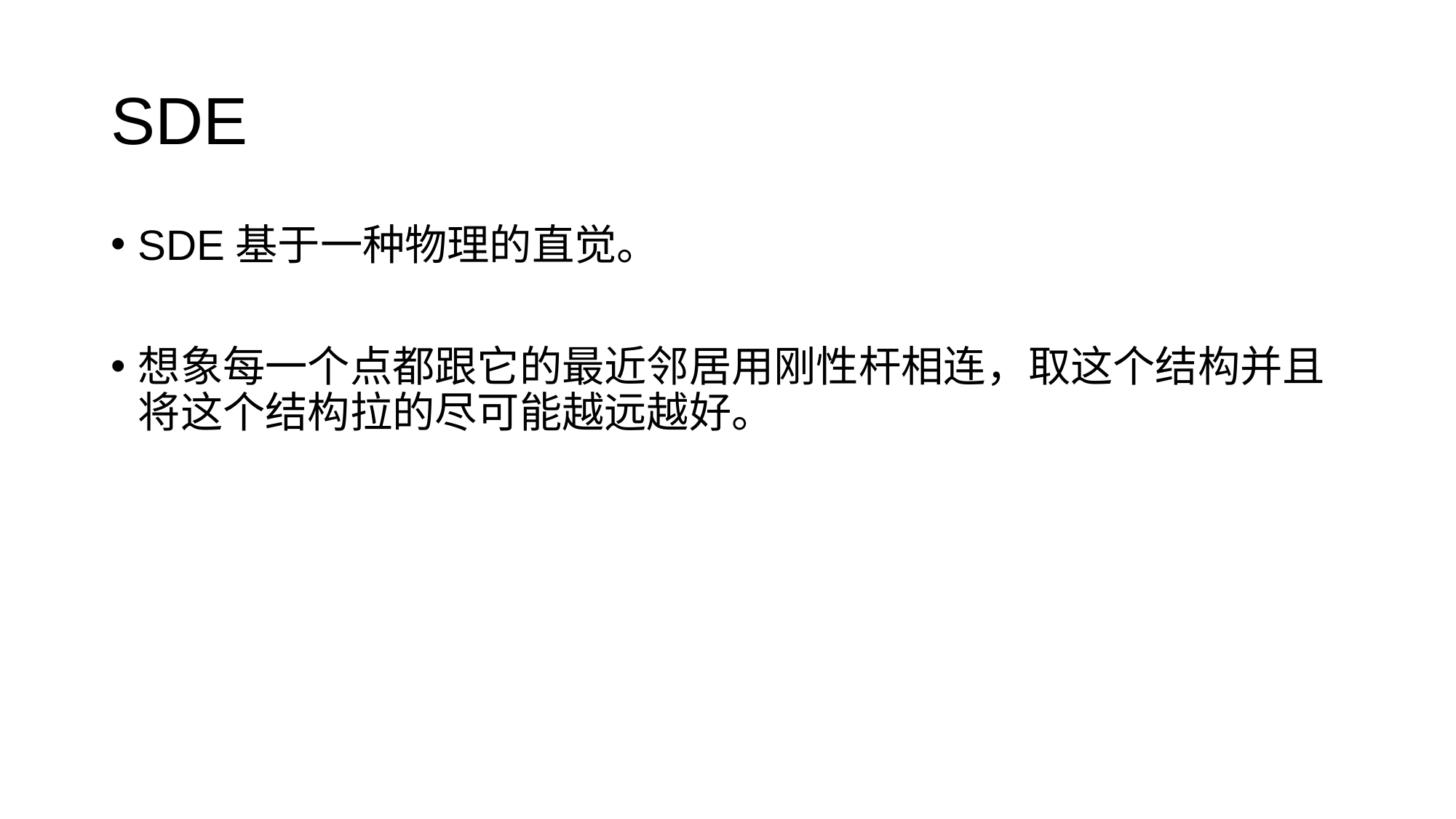

# SDE
SDE基于一种物理的直觉。

想象每一个点都跟它的最近邻居用刚性杆相连，取这个结构并且将这个结构拉的尽可能越远越好。